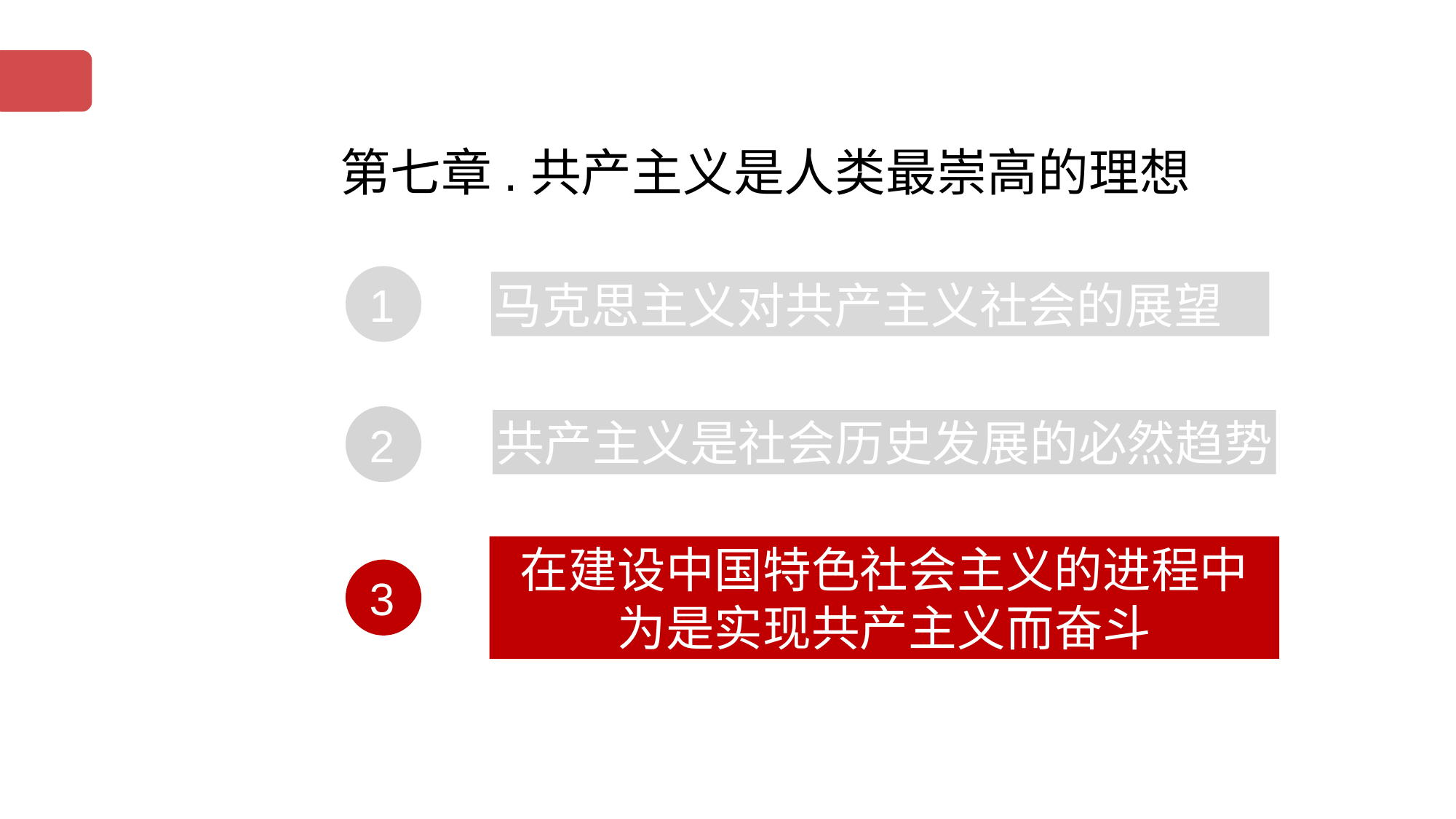

第七章.共产主义是人类最崇高的理想
 1
马克思主义对共产主义社会的展望
 2
共产主义是社会历史发展的必然趋势
在建设中国特色社会主义的进程中
为是实现共产主义而奋斗
 3